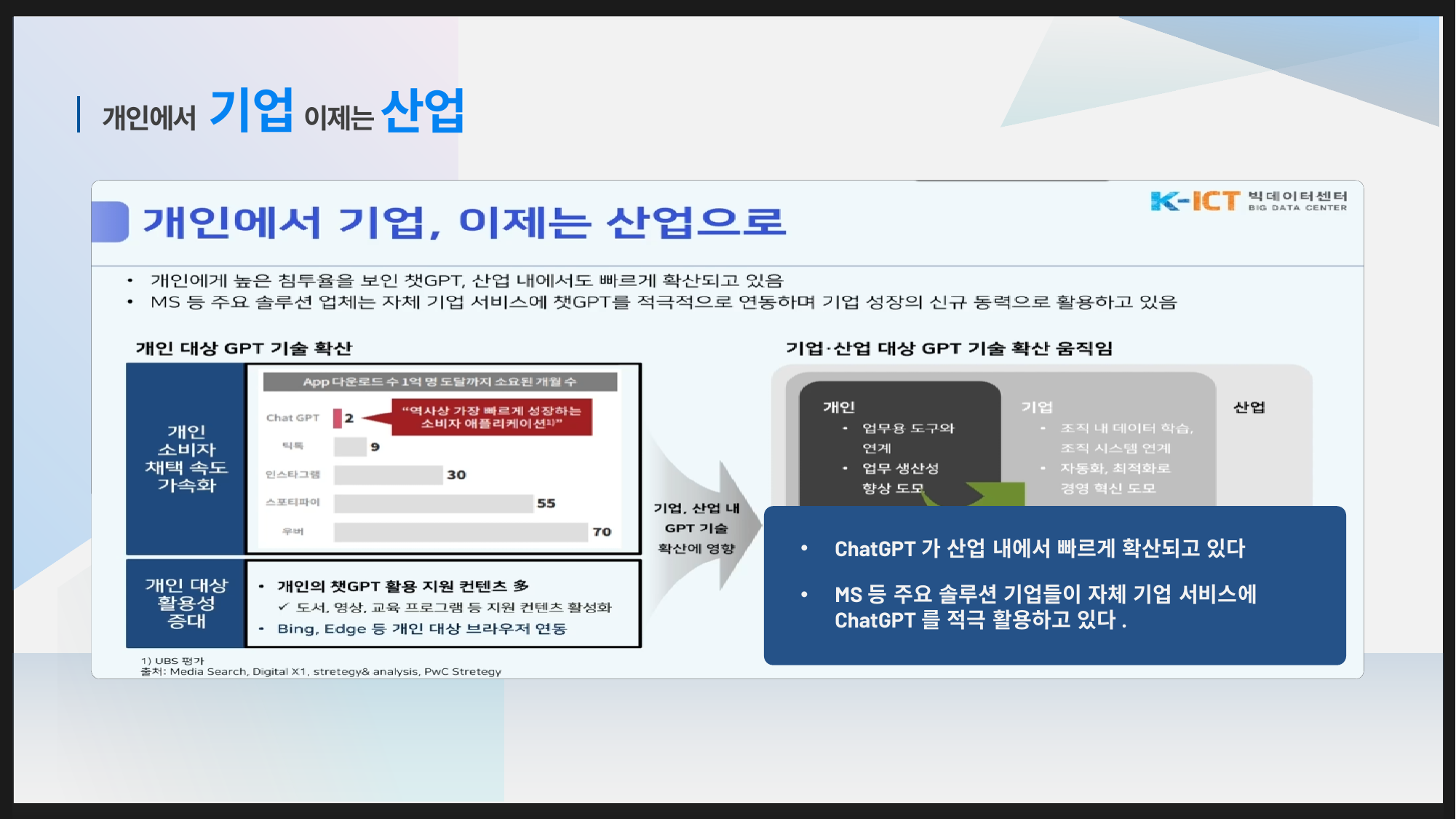

이제는
# 개인에서
기업
산업

ChatGPT가 산업 내에서 빠르게 확산되고 있다
MS등 주요 솔루션 기업들이 자체 기업 서비스에 ChatGPT를 적극 활용하고 있다.